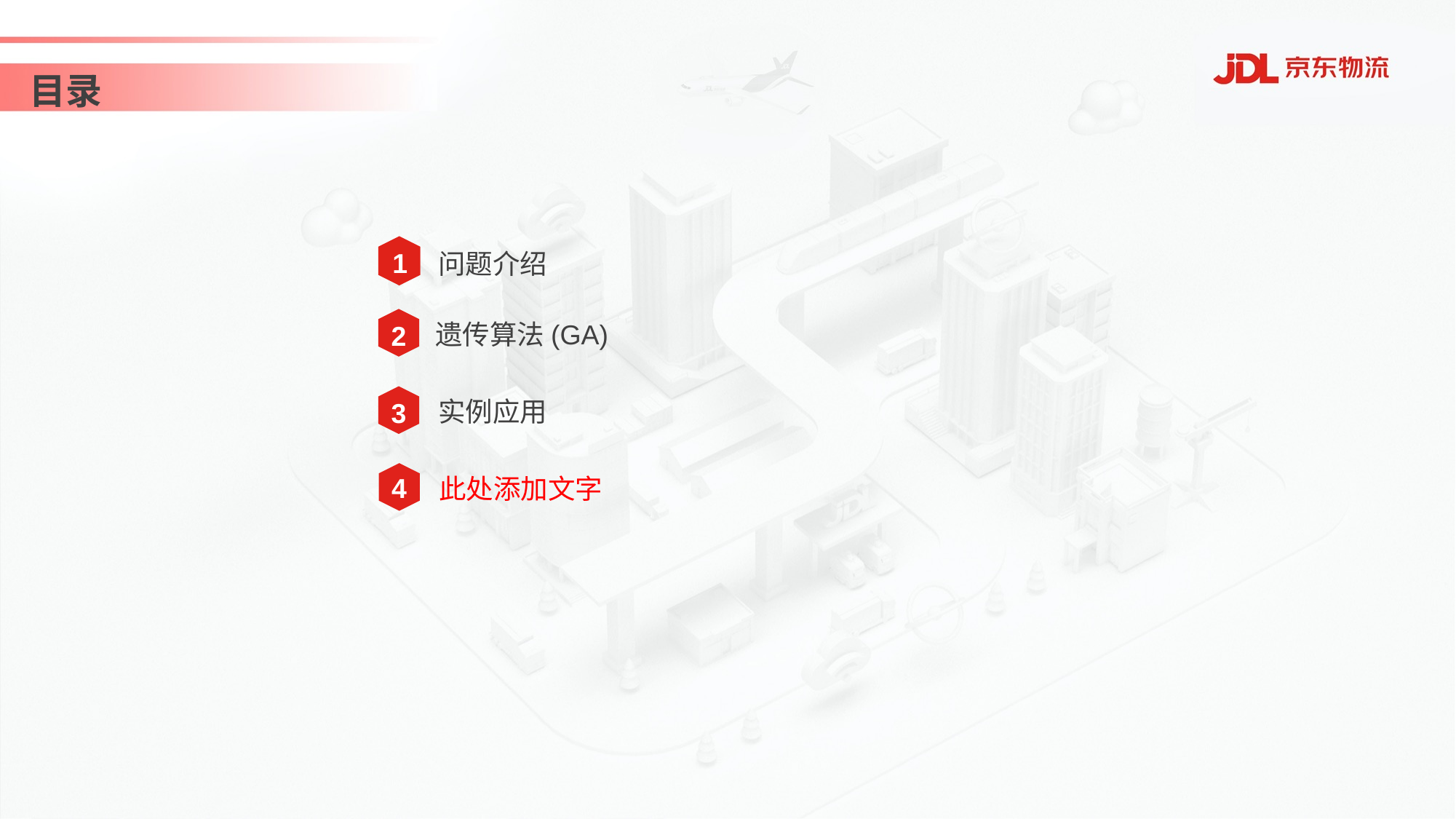

目录

1
问题介绍

遗传算法(GA)
2

实例应用
3
4

此处添加文字